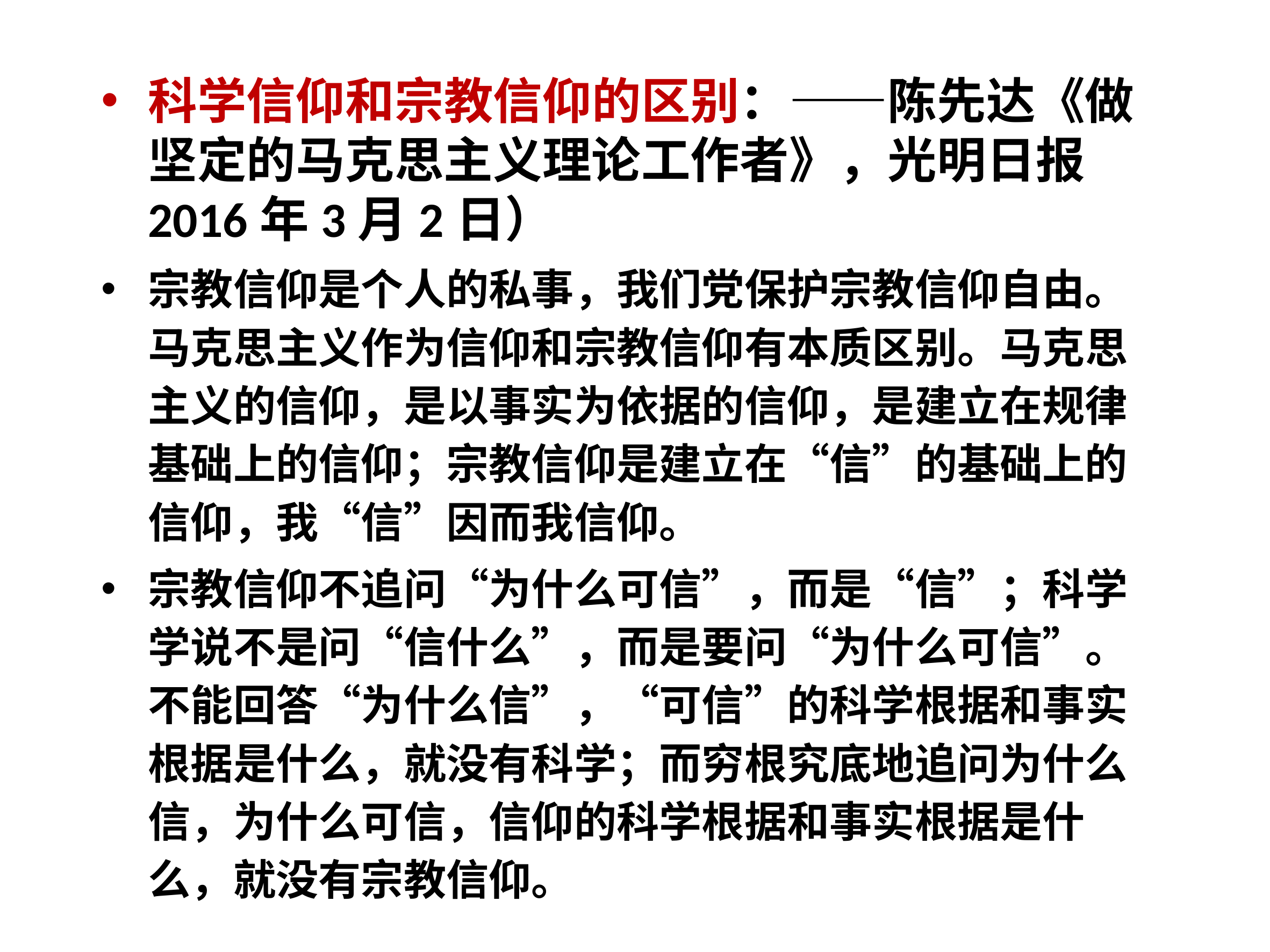

科学信仰和宗教信仰的区别：——陈先达《做坚定的马克思主义理论工作者》，光明日报2016年3月2日）
宗教信仰是个人的私事，我们党保护宗教信仰自由。马克思主义作为信仰和宗教信仰有本质区别。马克思主义的信仰，是以事实为依据的信仰，是建立在规律基础上的信仰；宗教信仰是建立在“信”的基础上的信仰，我“信”因而我信仰。
宗教信仰不追问“为什么可信”，而是“信”；科学学说不是问“信什么”，而是要问“为什么可信”。不能回答“为什么信”，“可信”的科学根据和事实根据是什么，就没有科学；而穷根究底地追问为什么信，为什么可信，信仰的科学根据和事实根据是什么，就没有宗教信仰。